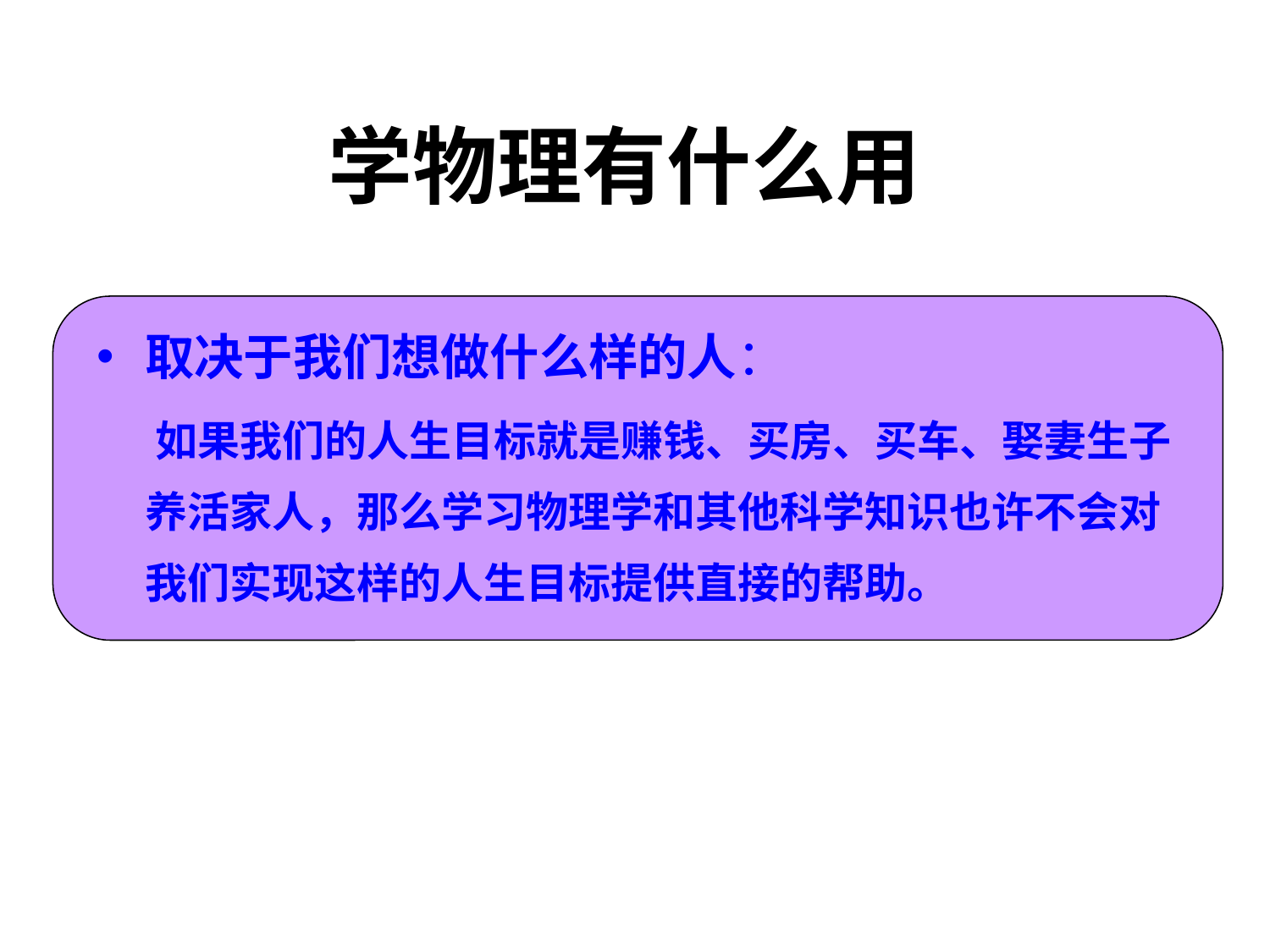

学物理有什么用

取决于我们想做什么样的人：
     如果我们的人生目标就是赚钱、买房、买车、娶妻生子养活家人，那么学习物理学和其他科学知识也许不会对我们实现这样的人生目标提供直接的帮助。